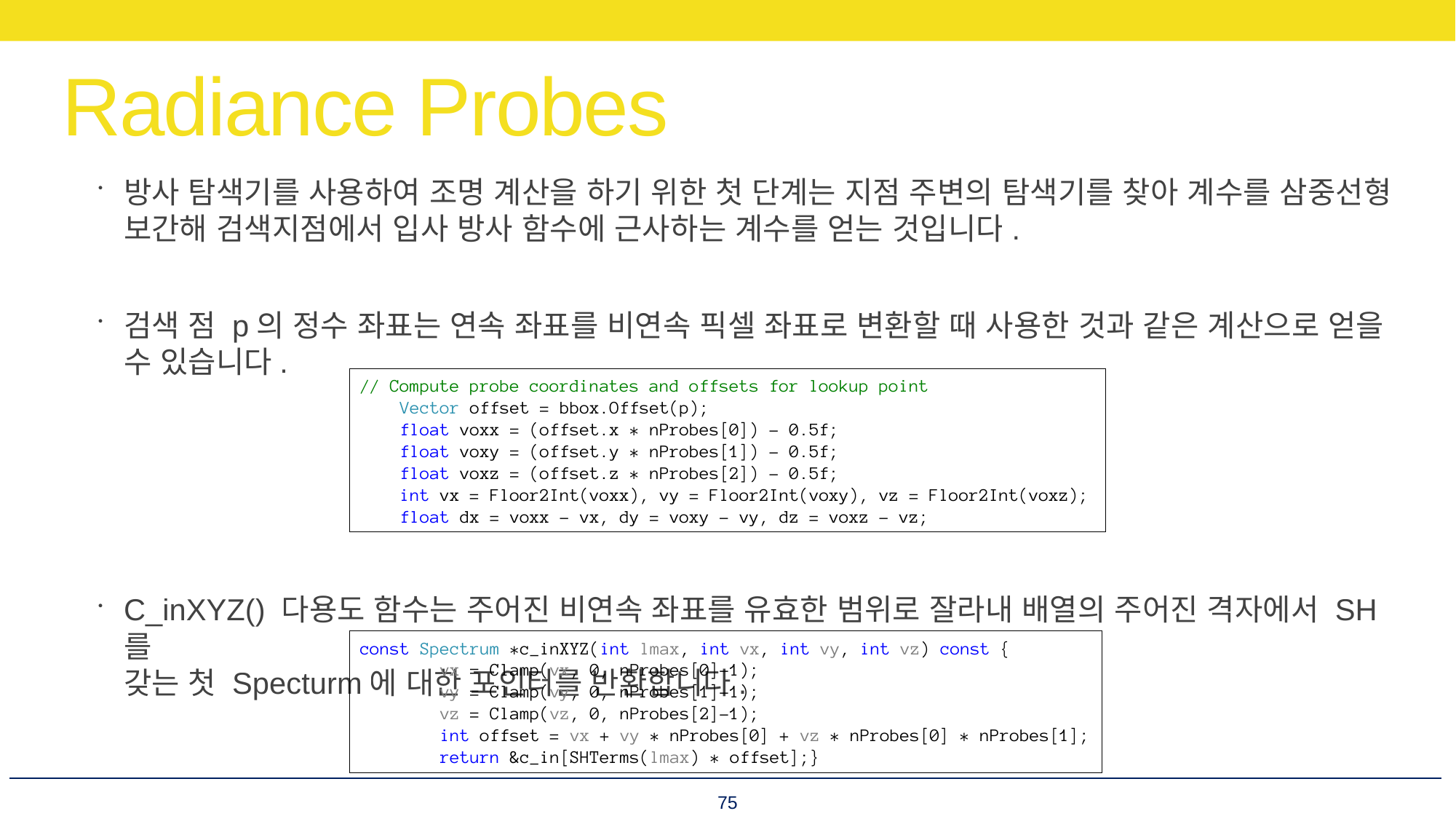

# Radiance Probes
방사 탐색기를 사용하여 조명 계산을 하기 위한 첫 단계는 지점 주변의 탐색기를 찾아 계수를 삼중선형 보간해 검색지점에서 입사 방사 함수에 근사하는 계수를 얻는 것입니다.

검색 점 p의 정수 좌표는 연속 좌표를 비연속 픽셀 좌표로 변환할 때 사용한 것과 같은 계산으로 얻을 수 있습니다.

C_inXYZ() 다용도 함수는 주어진 비연속 좌표를 유효한 범위로 잘라내 배열의 주어진 격자에서 SH를
갖는 첫 Specturm에 대한 포인터를 반환합니다.
// Compute probe coordinates and offsets for lookup point
    Vector offset = bbox.Offset(p);
    float voxx = (offset.x * nProbes[0]) - 0.5f;
    float voxy = (offset.y * nProbes[1]) - 0.5f;
    float voxz = (offset.z * nProbes[2]) - 0.5f;
    int vx = Floor2Int(voxx), vy = Floor2Int(voxy), vz = Floor2Int(voxz);
    float dx = voxx - vx, dy = voxy - vy, dz = voxz - vz;
const Spectrum *c_inXYZ(int lmax, int vx, int vy, int vz) const {
        vx = Clamp(vx, 0, nProbes[0]-1);
        vy = Clamp(vy, 0, nProbes[1]-1);
        vz = Clamp(vz, 0, nProbes[2]-1);
        int offset = vx + vy * nProbes[0] + vz * nProbes[0] * nProbes[1];
        return &c_in[SHTerms(lmax) * offset];}
75